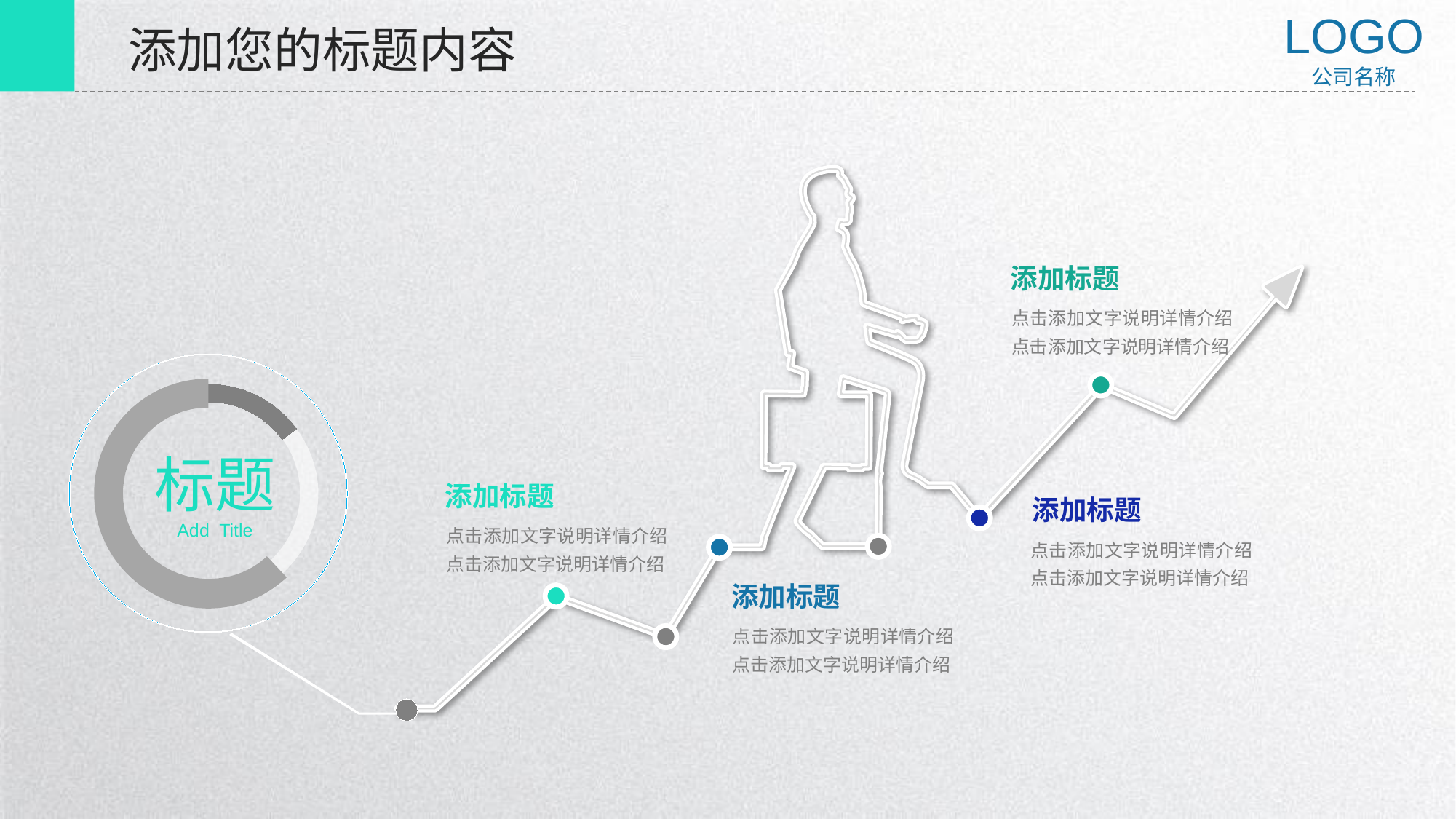

LOGO
公司名称
添加您的标题内容

添加标题
点击添加文字说明详情介绍点击添加文字说明详情介绍

标题
Add  Title
添加标题
添加标题

点击添加文字说明详情介绍点击添加文字说明详情介绍
点击添加文字说明详情介绍点击添加文字说明详情介绍

添加标题

点击添加文字说明详情介绍点击添加文字说明详情介绍